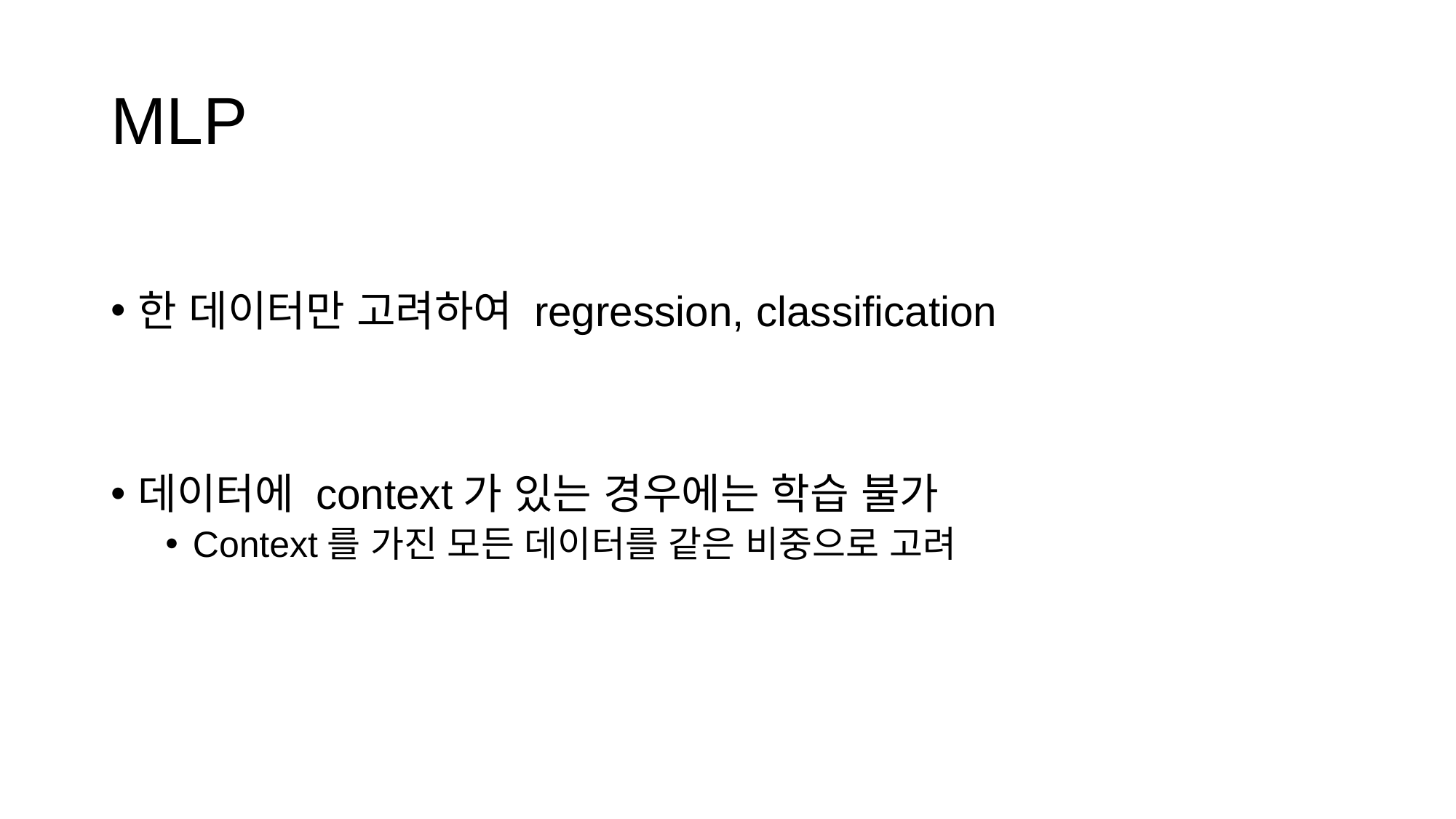

# MLP

한 데이터만 고려하여 regression, classification

데이터에 context가 있는 경우에는 학습 불가
Context를 가진 모든 데이터를 같은 비중으로 고려